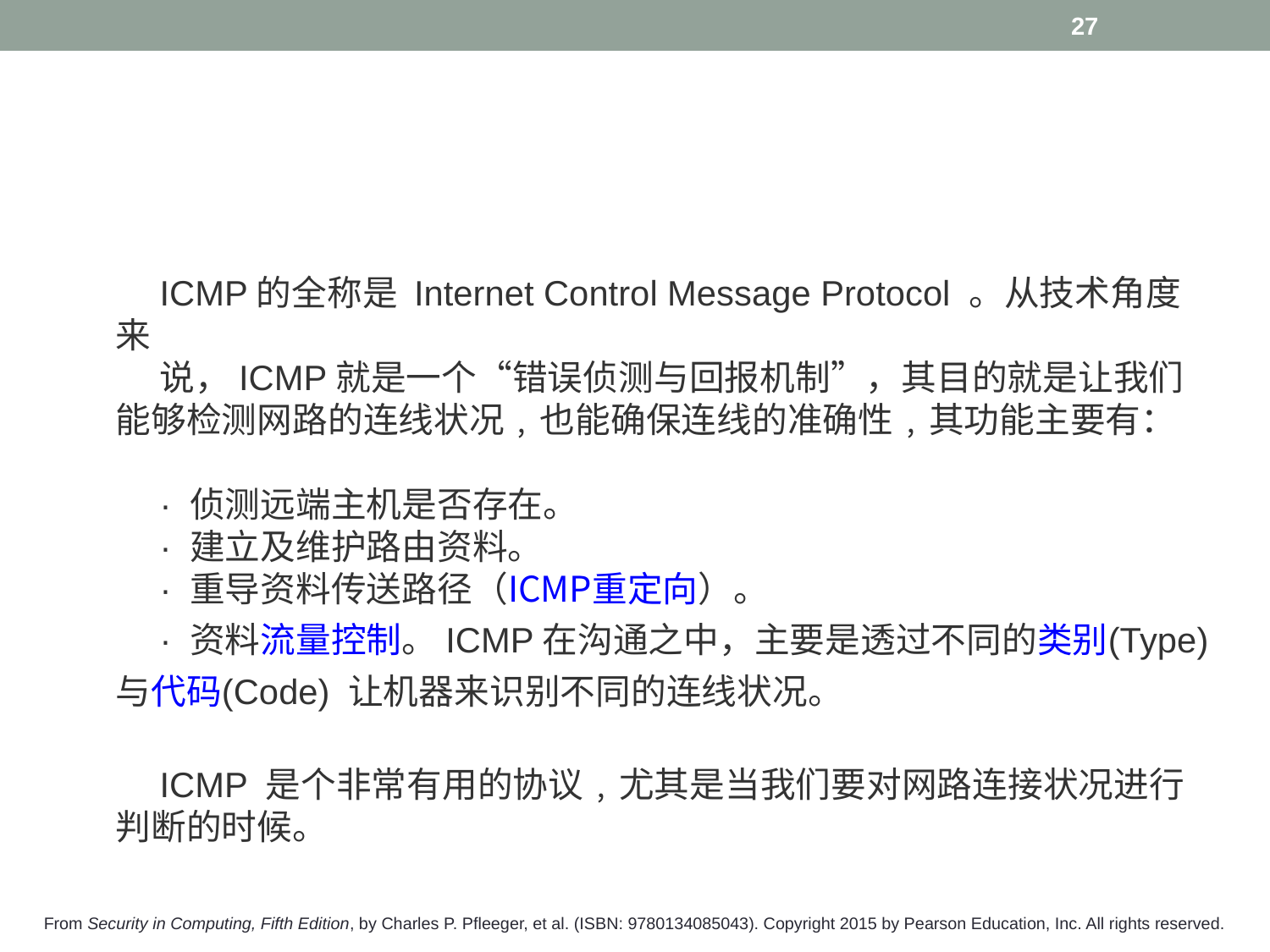

27
#
ICMP的全称是 Internet Control Message Protocol 。从技术角度来
说，ICMP就是一个“错误侦测与回报机制”，其目的就是让我们能够检测网路的连线状况﹐也能确保连线的准确性﹐其功能主要有：

· 侦测远端主机是否存在。
· 建立及维护路由资料。
· 重导资料传送路径（ICMP重定向）。
· 资料流量控制。ICMP在沟通之中，主要是透过不同的类别(Type)与代码(Code) 让机器来识别不同的连线状况。

ICMP 是个非常有用的协议﹐尤其是当我们要对网路连接状况进行判断的时候。
From Security in Computing, Fifth Edition, by Charles P. Pfleeger, et al. (ISBN: 9780134085043). Copyright 2015 by Pearson Education, Inc. All rights reserved.